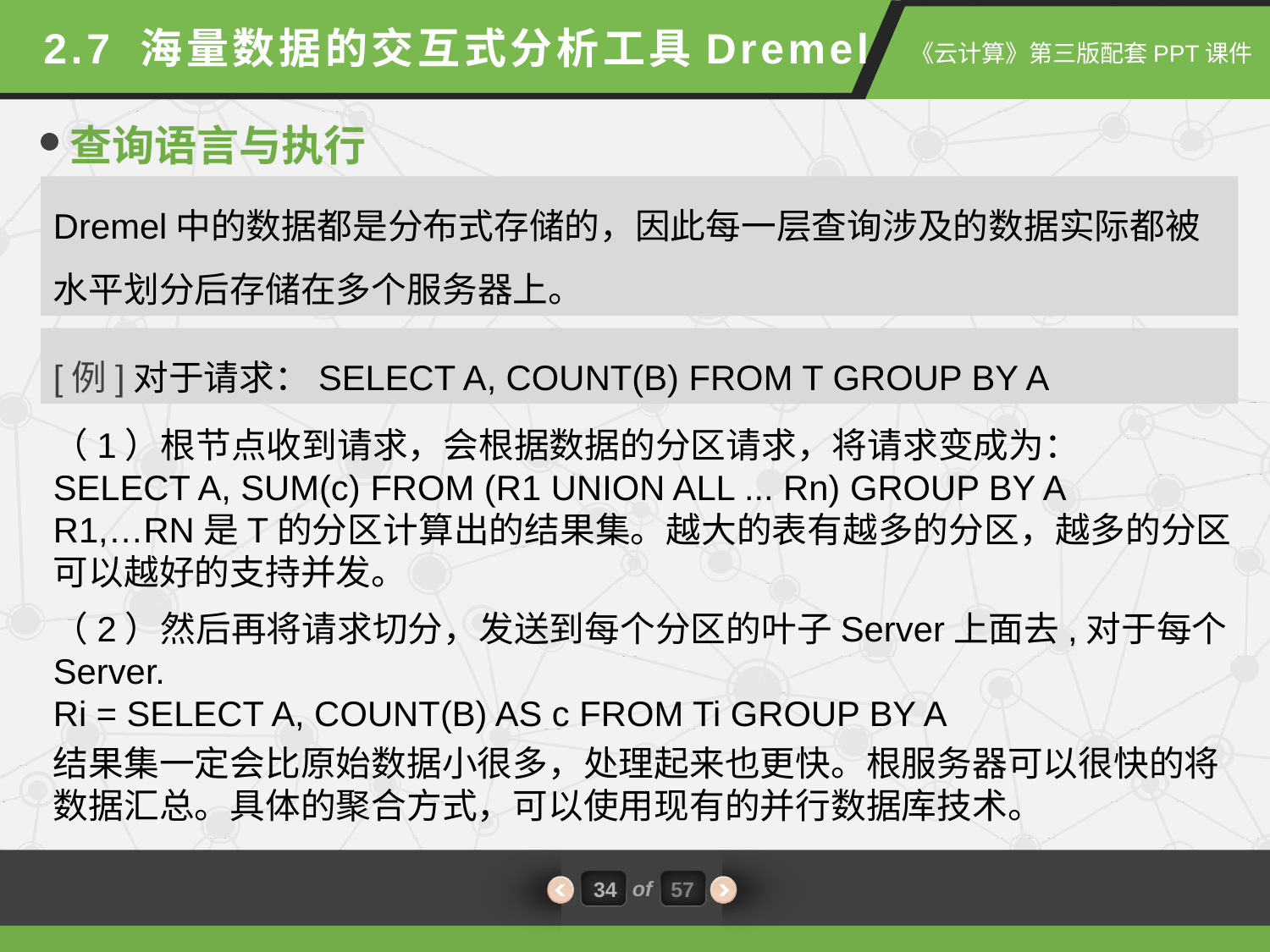

2.7 海量数据的交互式分析工具Dremel
查询语言与执行

Dremel中的数据都是分布式存储的，因此每一层查询涉及的数据实际都被水平划分后存储在多个服务器上。
[例]对于请求：SELECT A, COUNT(B) FROM T GROUP BY A
（1）根节点收到请求，会根据数据的分区请求，将请求变成为：
SELECT A, SUM(c) FROM (R1 UNION ALL ... Rn) GROUP BY A
R1,…RN是T的分区计算出的结果集。越大的表有越多的分区，越多的分区可以越好的支持并发。
（2）然后再将请求切分，发送到每个分区的叶子Server上面去,对于每个Server.
Ri = SELECT A, COUNT(B) AS c FROM Ti GROUP BY A
结果集一定会比原始数据小很多，处理起来也更快。根服务器可以很快的将数据汇总。具体的聚合方式，可以使用现有的并行数据库技术。
34